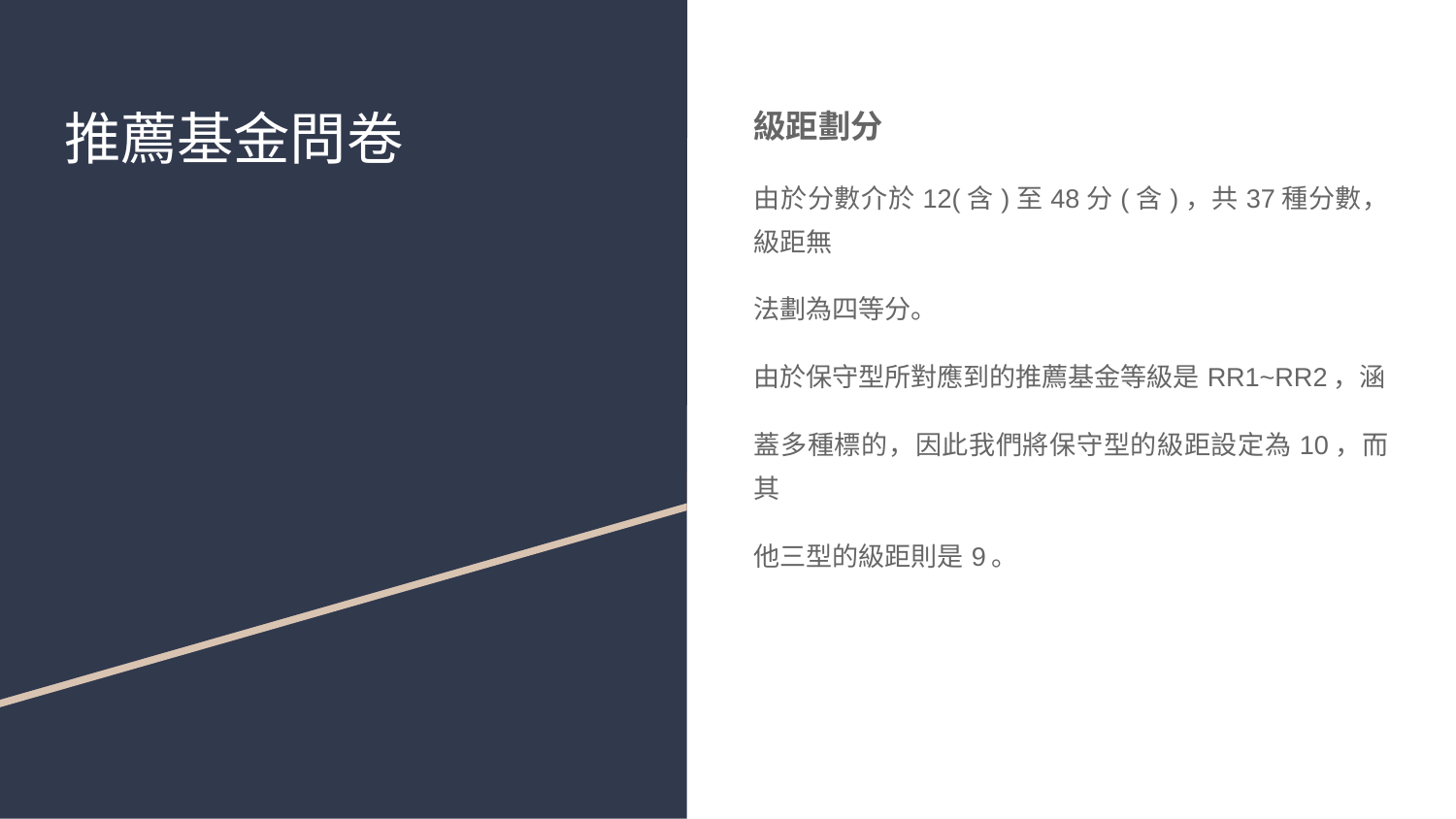

# 推薦基金問卷
級距劃分
由於分數介於12(含)至48分(含)，共37種分數，級距無
法劃為四等分。
由於保守型所對應到的推薦基金等級是RR1~RR2，涵
蓋多種標的，因此我們將保守型的級距設定為10，而其
他三型的級距則是9。